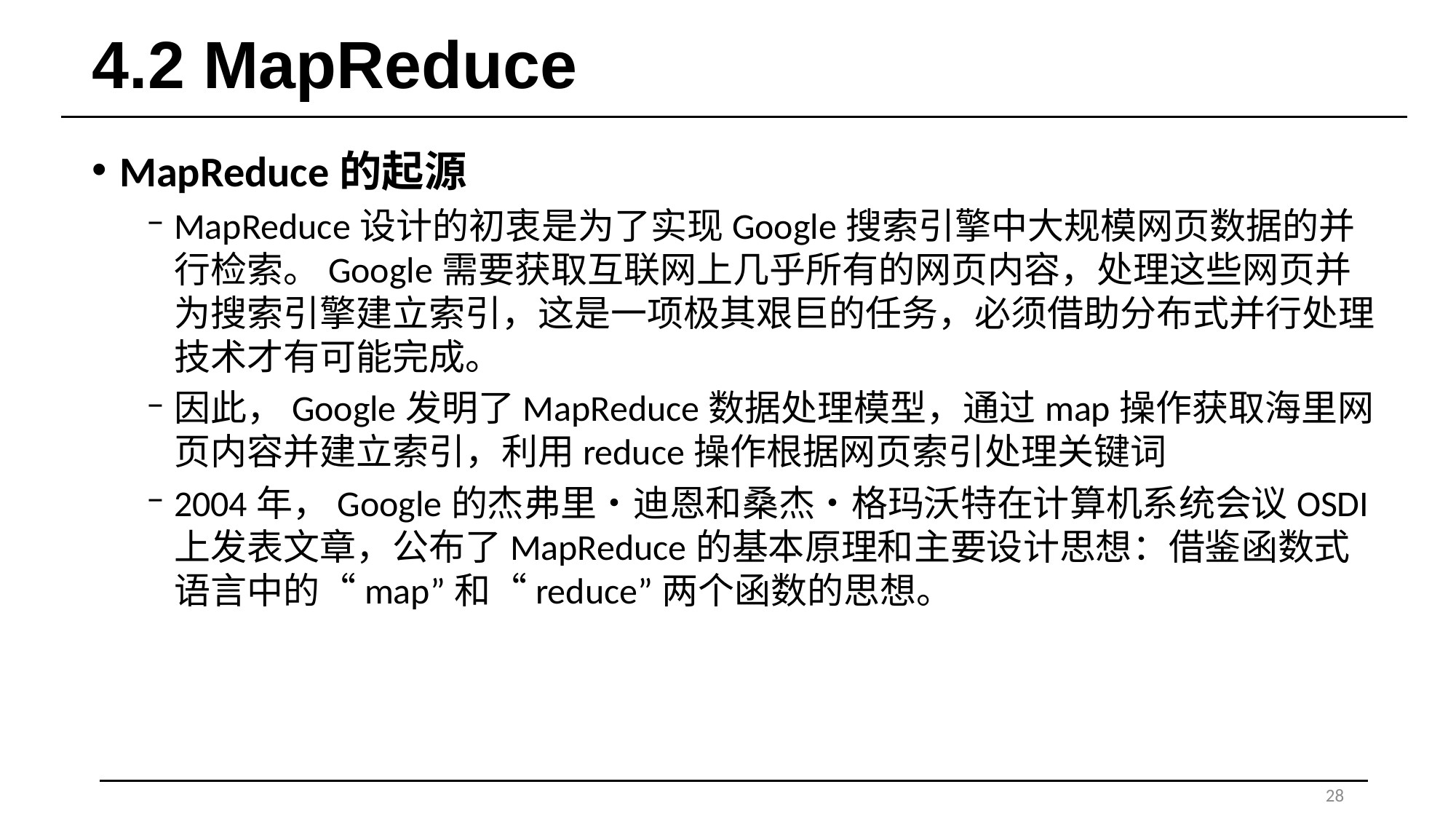

# 4.2 MapReduce
MapReduce的起源
MapReduce设计的初衷是为了实现Google搜索引擎中大规模网页数据的并行检索。Google需要获取互联网上几乎所有的网页内容，处理这些网页并为搜索引擎建立索引，这是一项极其艰巨的任务，必须借助分布式并行处理技术才有可能完成。
因此，Google发明了MapReduce数据处理模型，通过map操作获取海里网页内容并建立索引，利用reduce操作根据网页索引处理关键词
2004年，Google的杰弗里•迪恩和桑杰•格玛沃特在计算机系统会议OSDI上发表文章，公布了MapReduce的基本原理和主要设计思想：借鉴函数式语言中的“map”和“reduce”两个函数的思想。
28